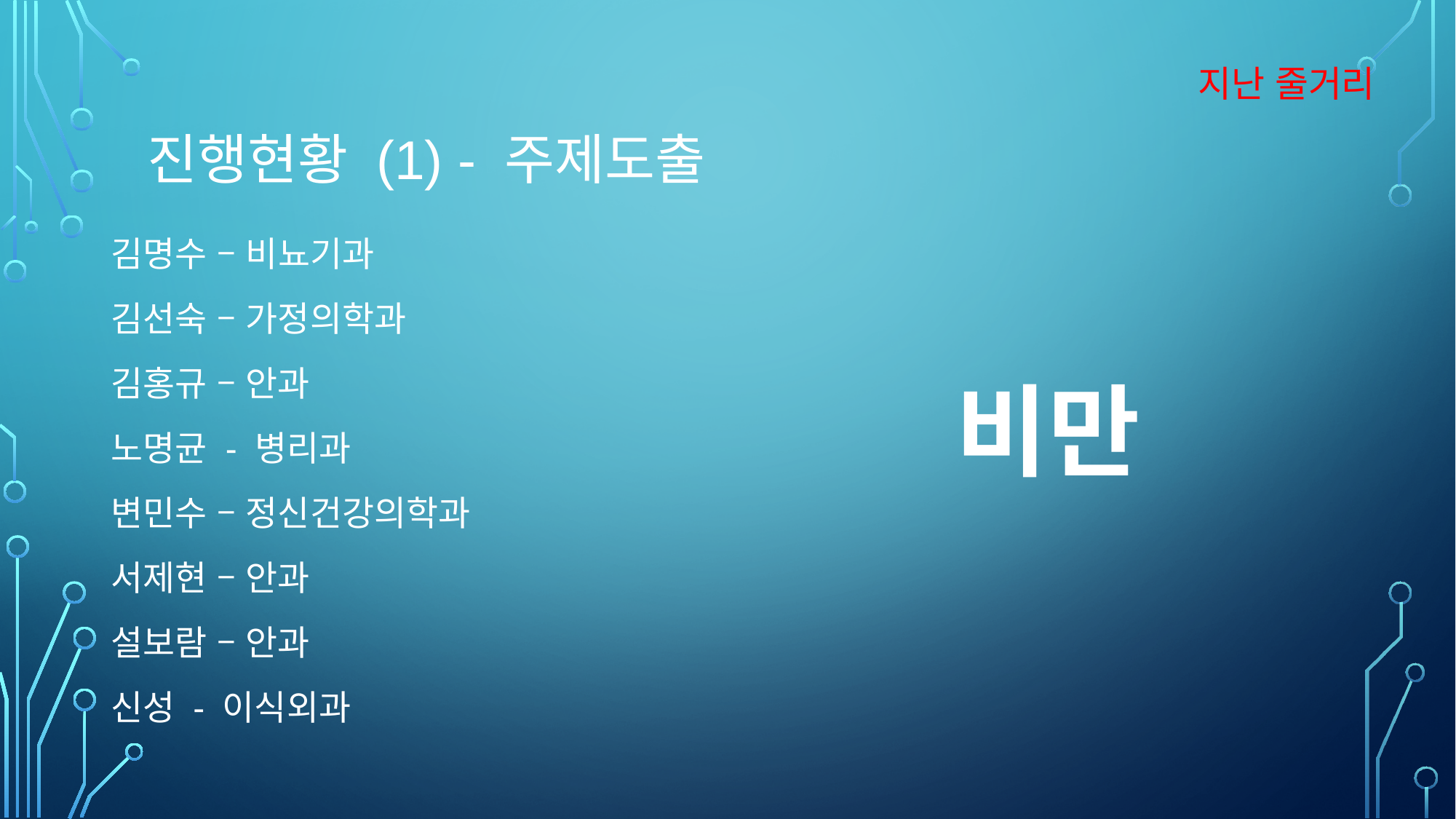

지난 줄거리
# 진행현황 (1) - 주제도출
김명수 – 비뇨기과
김선숙 – 가정의학과
김홍규 – 안과
노명균 - 병리과
변민수 – 정신건강의학과
서제현 – 안과
설보람 – 안과
신성 - 이식외과

비만